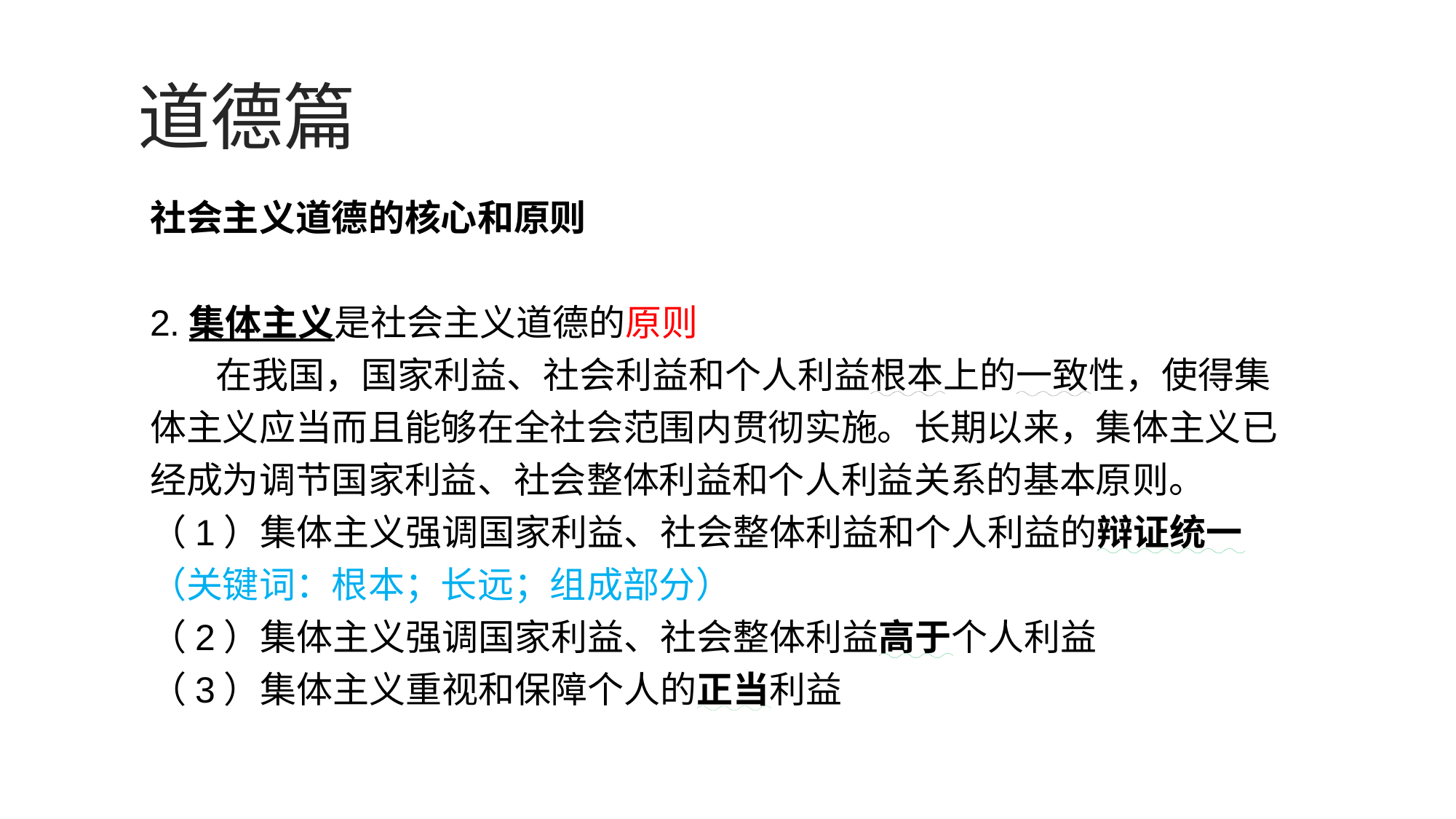

道德篇
社会主义道德的核心和原则

2.集体主义是社会主义道德的原则
       在我国，国家利益、社会利益和个人利益根本上的一致性，使得集体主义应当而且能够在全社会范围内贯彻实施。长期以来，集体主义已经成为调节国家利益、社会整体利益和个人利益关系的基本原则。
（1）集体主义强调国家利益、社会整体利益和个人利益的辩证统一（关键词：根本；长远；组成部分）
（2）集体主义强调国家利益、社会整体利益高于个人利益
（3）集体主义重视和保障个人的正当利益